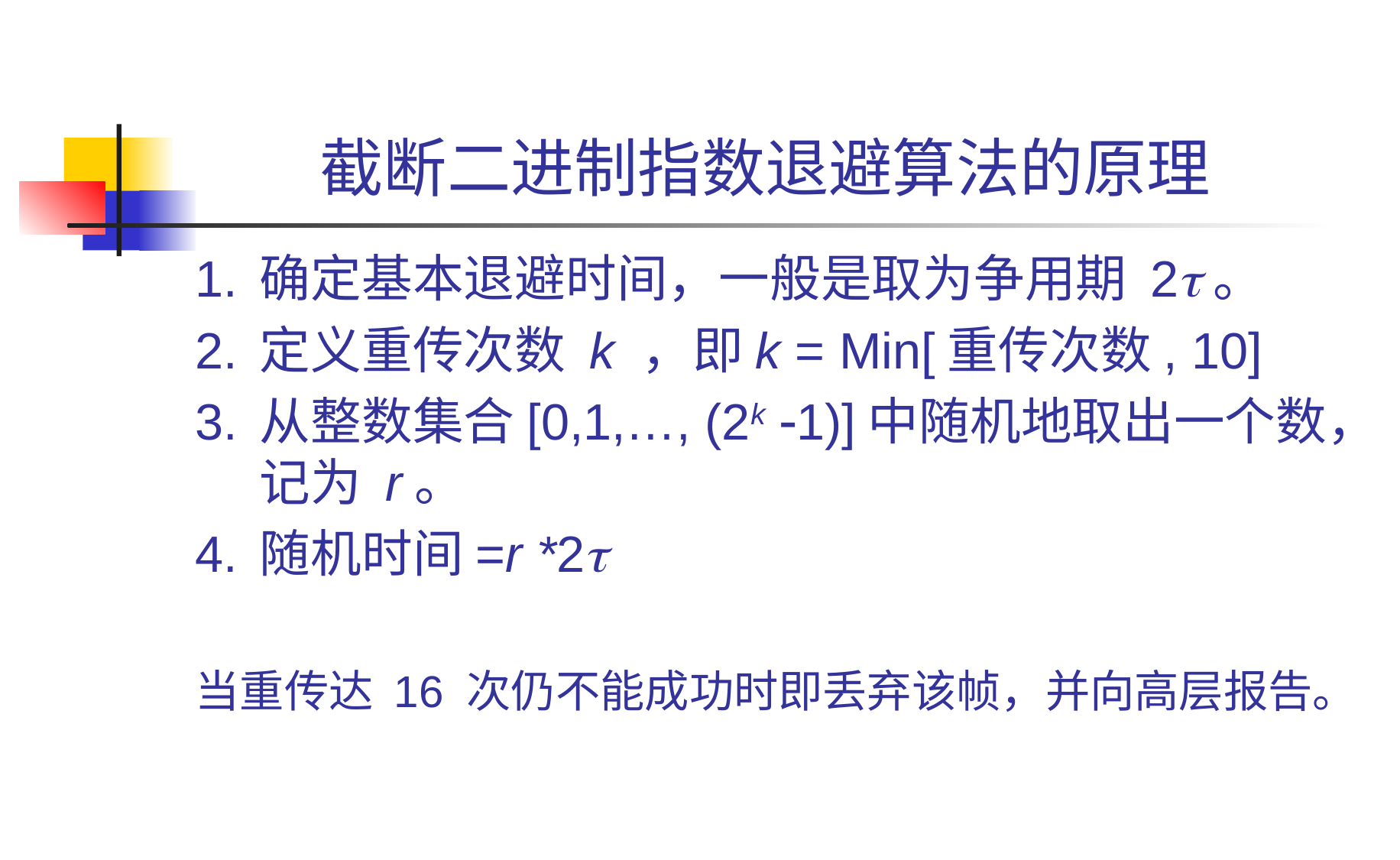

# 截断二进制指数退避算法的原理
确定基本退避时间，一般是取为争用期 2τ。
定义重传次数 k ，即k = Min[重传次数, 10]
从整数集合[0,1,…, (2k −1)]中随机地取出一个数，记为 r。
随机时间=r *2τ

当重传达 16 次仍不能成功时即丢弃该帧，并向高层报告。